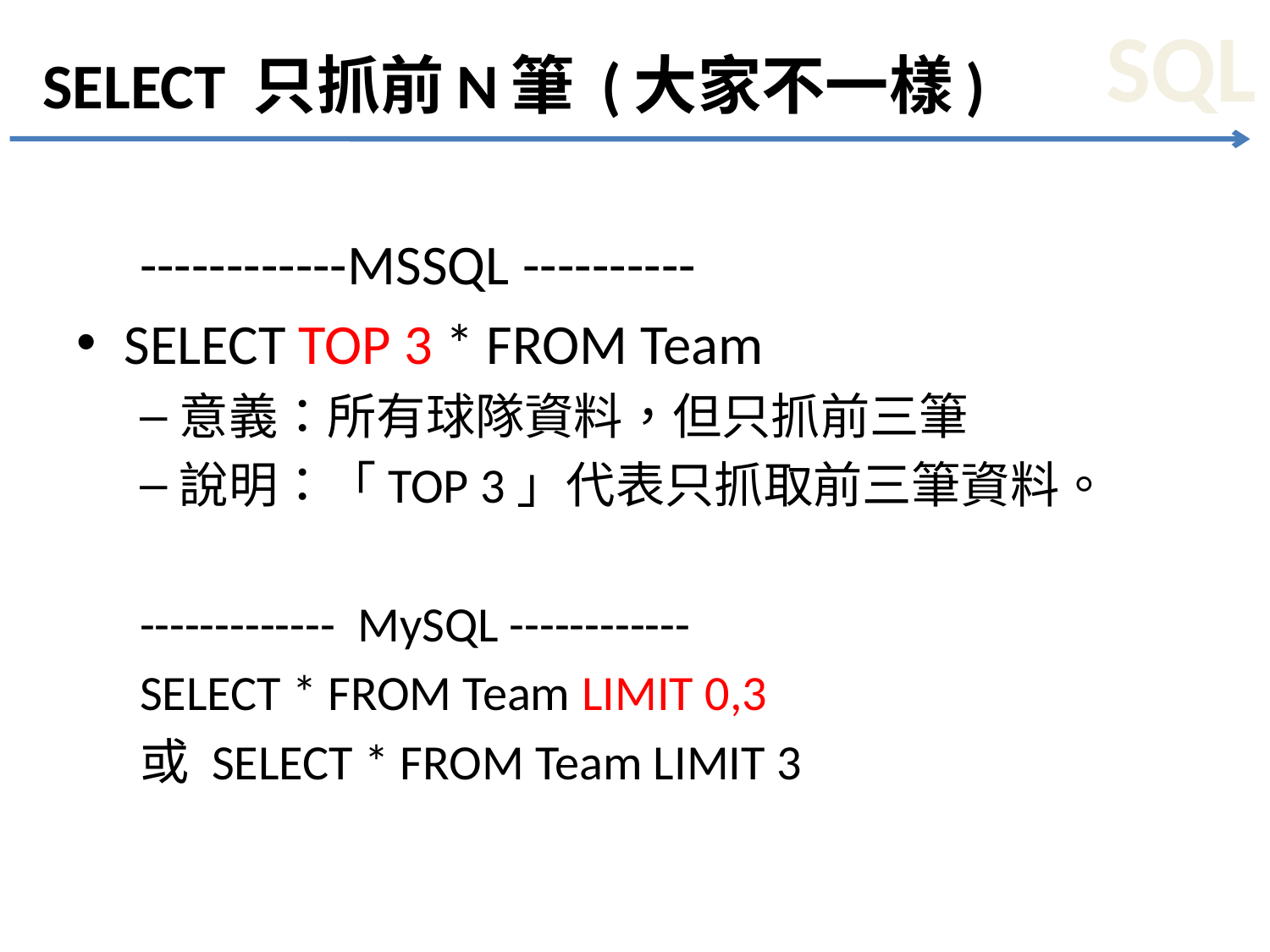

# SELECT 只抓前N筆 (大家不一樣)
     ------------MSSQL ----------
SELECT TOP 3 * FROM Team
意義：所有球隊資料，但只抓前三筆
說明：「TOP 3」代表只抓取前三筆資料。

-------------  MySQL ------------
SELECT * FROM Team LIMIT 0,3
或 SELECT * FROM Team LIMIT 3